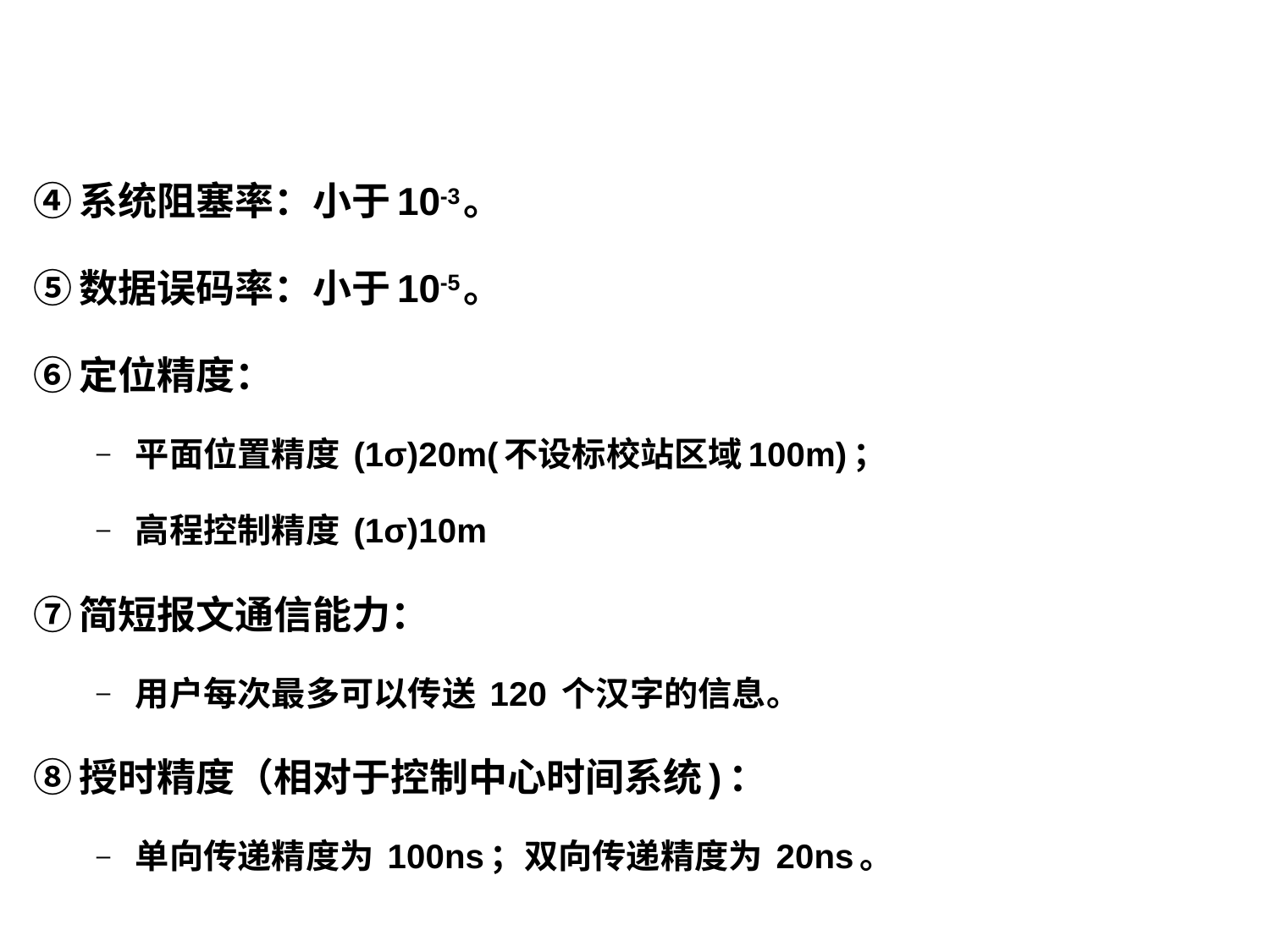

④系统阻塞率：小于10-3。
⑤数据误码率：小于10-5。
⑥定位精度：
平面位置精度 (1σ)20m(不设标校站区域100m)；
高程控制精度 (1σ)10m
⑦简短报文通信能力：
用户每次最多可以传送 120 个汉字的信息。
⑧授时精度（相对于控制中心时间系统)：
单向传递精度为 100ns；双向传递精度为 20ns。